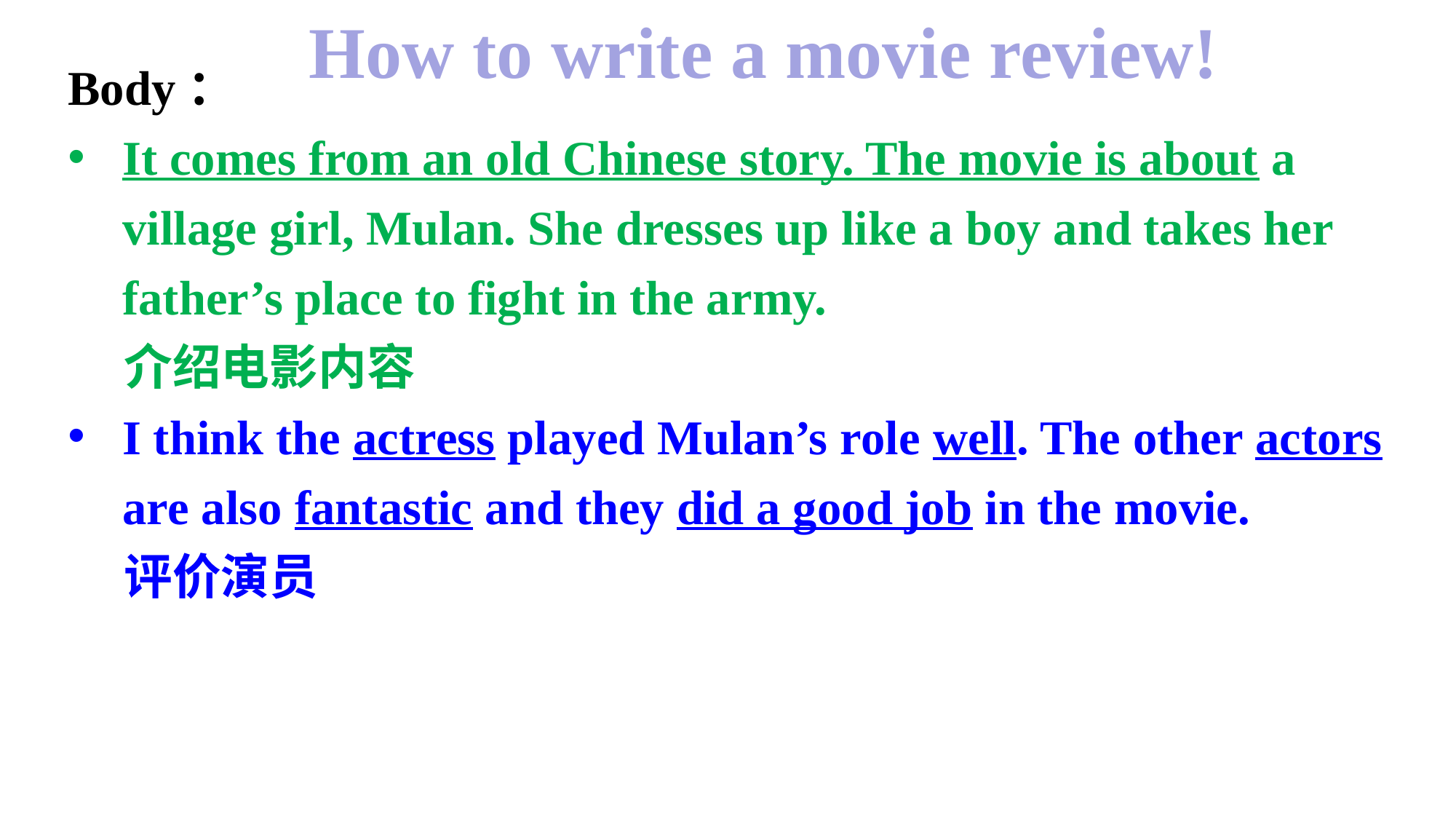

How to write a movie review!
Body：
It comes from an old Chinese story. The movie is about a village girl, Mulan. She dresses up like a boy and takes her father’s place to fight in the army.
    介绍电影内容
I think the actress played Mulan’s role well. The other actors are also fantastic and they did a good job in the movie.
    评价演员